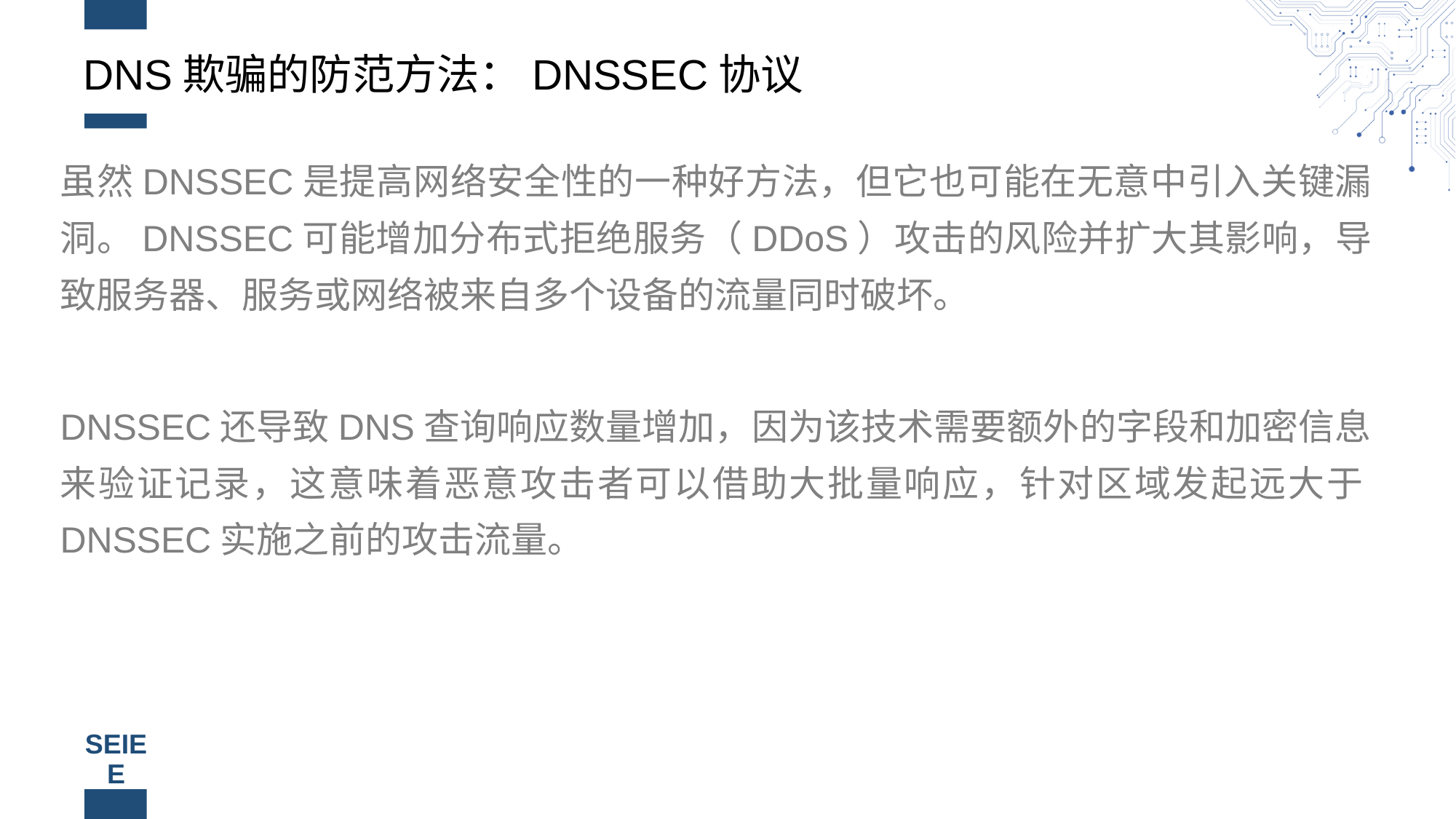

# DNS欺骗的防范方法：DNSSEC协议
虽然DNSSEC是提高网络安全性的一种好方法，但它也可能在无意中引入关键漏洞。DNSSEC可能增加分布式拒绝服务（DDoS）攻击的风险并扩大其影响，导致服务器、服务或网络被来自多个设备的流量同时破坏。

DNSSEC还导致DNS查询响应数量增加，因为该技术需要额外的字段和加密信息来验证记录，这意味着恶意攻击者可以借助大批量响应，针对区域发起远大于DNSSEC实施之前的攻击流量。